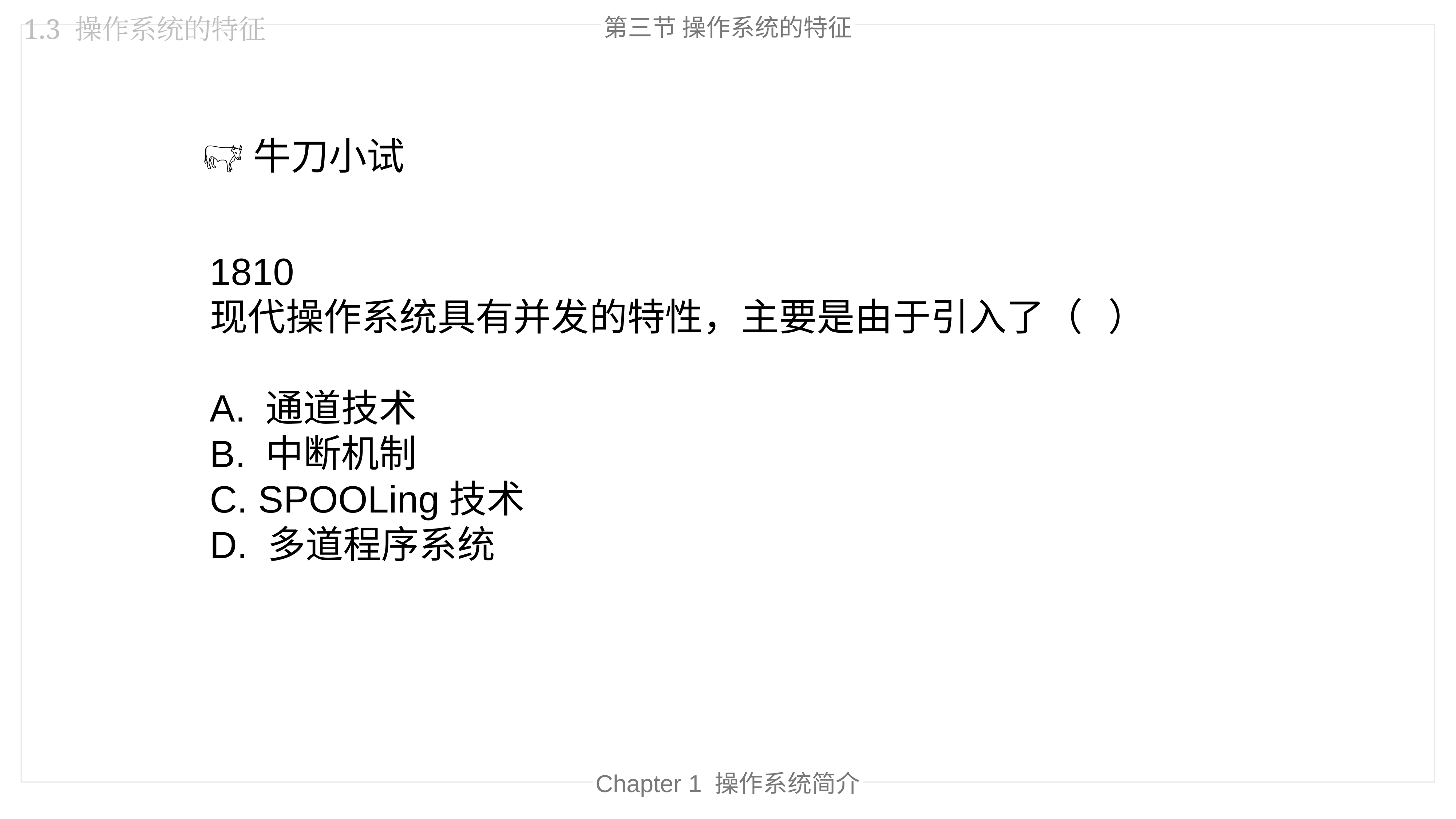

第三节 操作系统的特征
1.3 操作系统的特征
🐂牛刀小试
1810
现代操作系统具有并发的特性，主要是由于引入了（   ）

A. 通道技术
B. 中断机制
C. SPOOLing技术
D. 多道程序系统
Chapter 1 操作系统简介